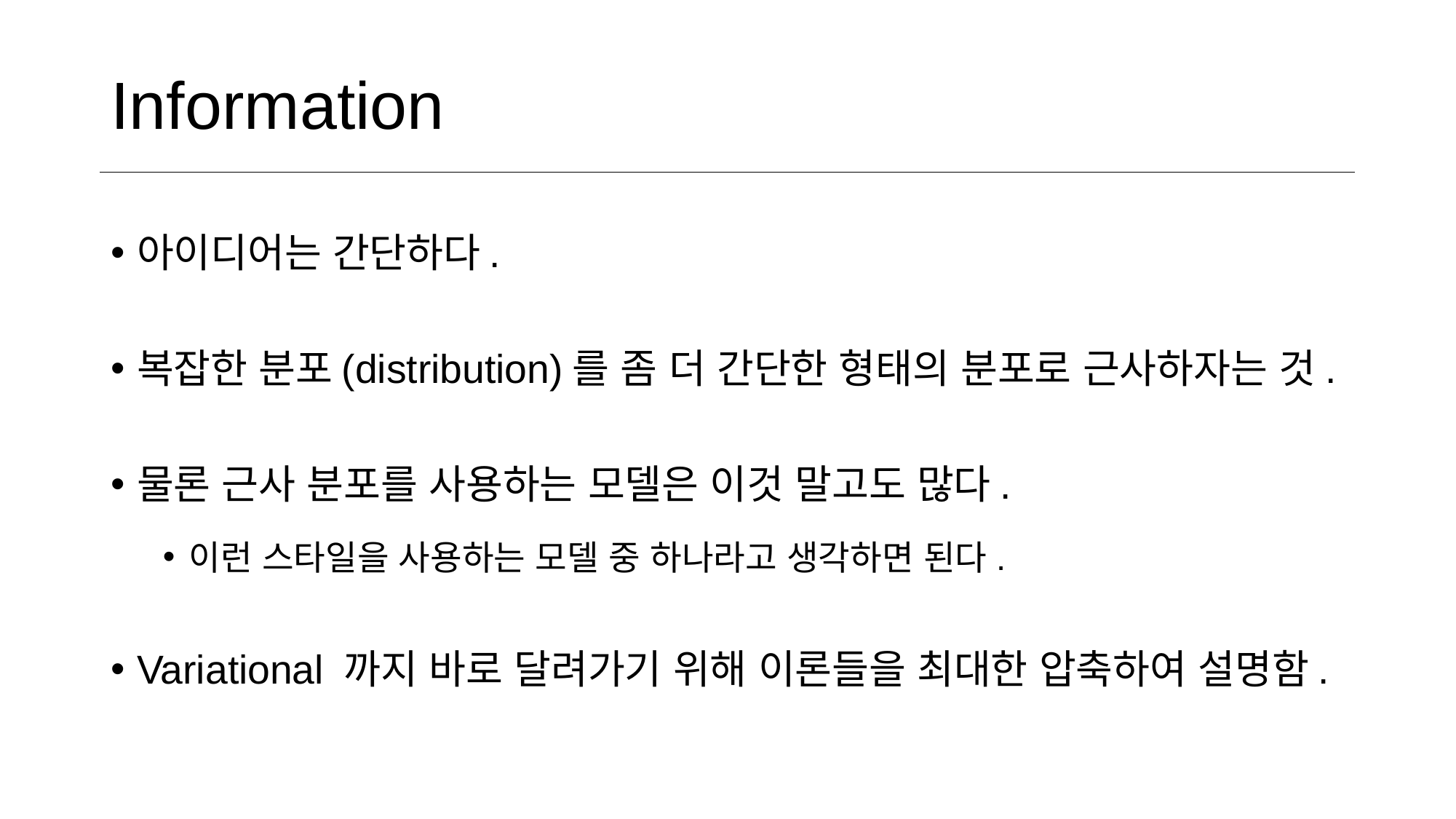

# Information
아이디어는 간단하다.

복잡한 분포(distribution)를 좀 더 간단한 형태의 분포로 근사하자는 것.

물론 근사 분포를 사용하는 모델은 이것 말고도 많다.
이런 스타일을 사용하는 모델 중 하나라고 생각하면 된다.

Variational 까지 바로 달려가기 위해 이론들을 최대한 압축하여 설명함.